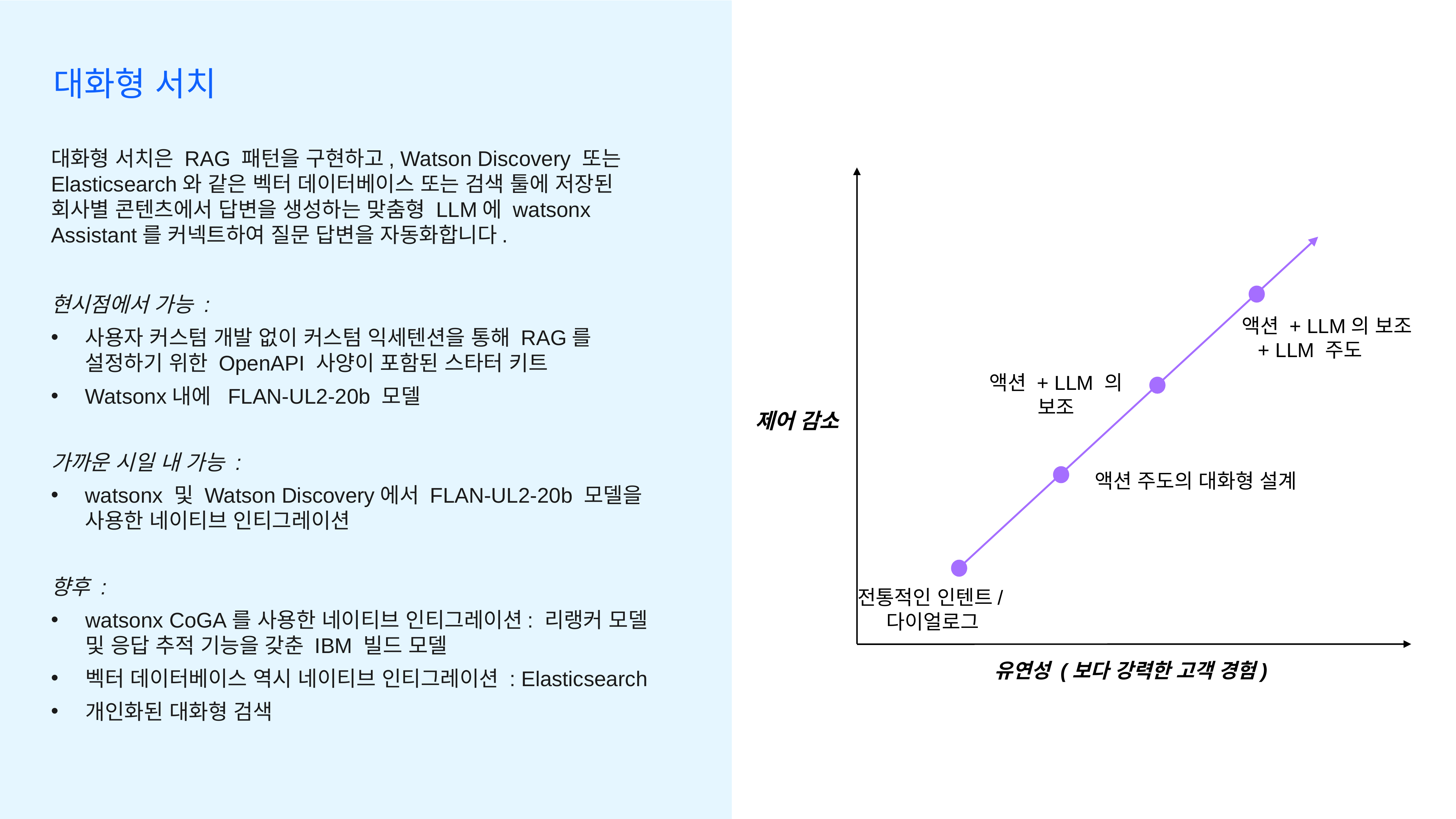

대화형 서치
대화형 서치은 RAG 패턴을 구현하고, Watson Discovery 또는 Elasticsearch와 같은 벡터 데이터베이스 또는 검색 툴에 저장된 회사별 콘텐츠에서 답변을 생성하는 맞춤형 LLM에 watsonx Assistant를 커넥트하여 질문 답변을 자동화합니다.

현시점에서 가능 :
사용자 커스텀 개발 없이 커스텀 익세텐션을 통해 RAG를 설정하기 위한 OpenAPI 사양이 포함된 스타터 키트
Watsonx내에  FLAN-UL2-20b 모델

가까운 시일 내 가능 :
watsonx 및 Watson Discovery에서 FLAN-UL2-20b 모델을 사용한 네이티브 인티그레이션

향후 :
watsonx CoGA를 사용한 네이티브 인티그레이션: 리랭커 모델 및 응답 추적 기능을 갖춘 IBM 빌드 모델
벡터 데이터베이스 역시 네이티브 인티그레이션 : Elasticsearch
개인화된 대화형 검색

액션 + LLM의 보조
  + LLM 주도
액션 + LLM 의 보조
제어 감소

액션 주도의 대화형 설계

전통적인 인텐트/다이얼로그

유연성 (보다 강력한 고객 경험)